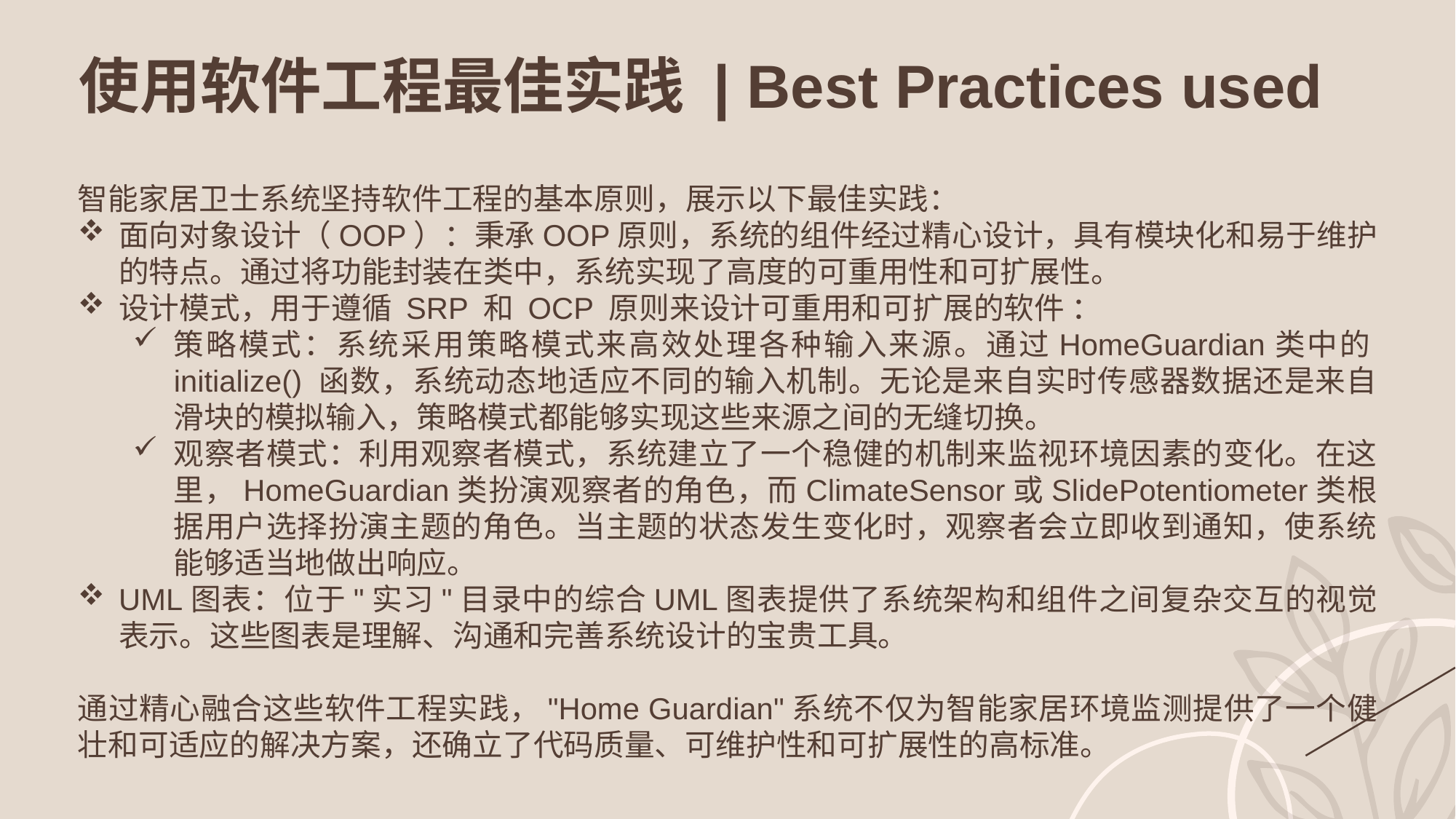

使用软件工程最佳实践 | Best Practices used
智能家居卫士系统坚持软件工程的基本原则，展示以下最佳实践：
面向对象设计（OOP）：秉承OOP原则，系统的组件经过精心设计，具有模块化和易于维护的特点。通过将功能封装在类中，系统实现了高度的可重用性和可扩展性。
设计模式，用于遵循 SRP 和 OCP 原则来设计可重用和可扩展的软件 ：
策略模式：系统采用策略模式来高效处理各种输入来源。通过HomeGuardian类中的initialize() 函数，系统动态地适应不同的输入机制。无论是来自实时传感器数据还是来自滑块的模拟输入，策略模式都能够实现这些来源之间的无缝切换。
观察者模式：利用观察者模式，系统建立了一个稳健的机制来监视环境因素的变化。在这里，HomeGuardian类扮演观察者的角色，而ClimateSensor或SlidePotentiometer类根据用户选择扮演主题的角色。当主题的状态发生变化时，观察者会立即收到通知，使系统能够适当地做出响应。
UML图表：位于"实习"目录中的综合UML图表提供了系统架构和组件之间复杂交互的视觉表示。这些图表是理解、沟通和完善系统设计的宝贵工具。

通过精心融合这些软件工程实践，"Home Guardian"系统不仅为智能家居环境监测提供了一个健壮和可适应的解决方案，还确立了代码质量、可维护性和可扩展性的高标准。